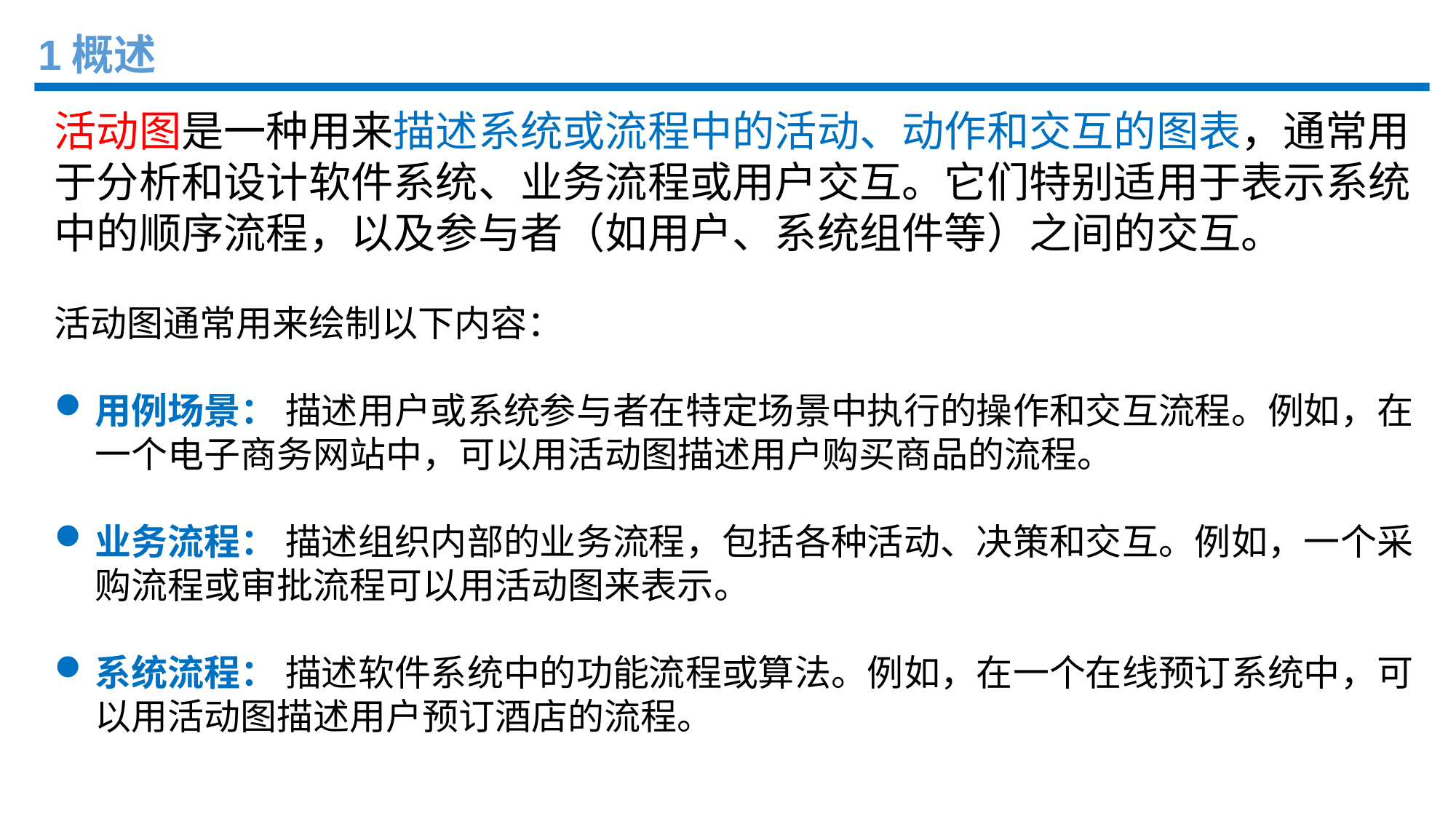

1概述
活动图是一种用来描述系统或流程中的活动、动作和交互的图表，通常用于分析和设计软件系统、业务流程或用户交互。它们特别适用于表示系统中的顺序流程，以及参与者（如用户、系统组件等）之间的交互。

活动图通常用来绘制以下内容：

用例场景： 描述用户或系统参与者在特定场景中执行的操作和交互流程。例如，在一个电子商务网站中，可以用活动图描述用户购买商品的流程。

业务流程： 描述组织内部的业务流程，包括各种活动、决策和交互。例如，一个采购流程或审批流程可以用活动图来表示。

系统流程： 描述软件系统中的功能流程或算法。例如，在一个在线预订系统中，可以用活动图描述用户预订酒店的流程。